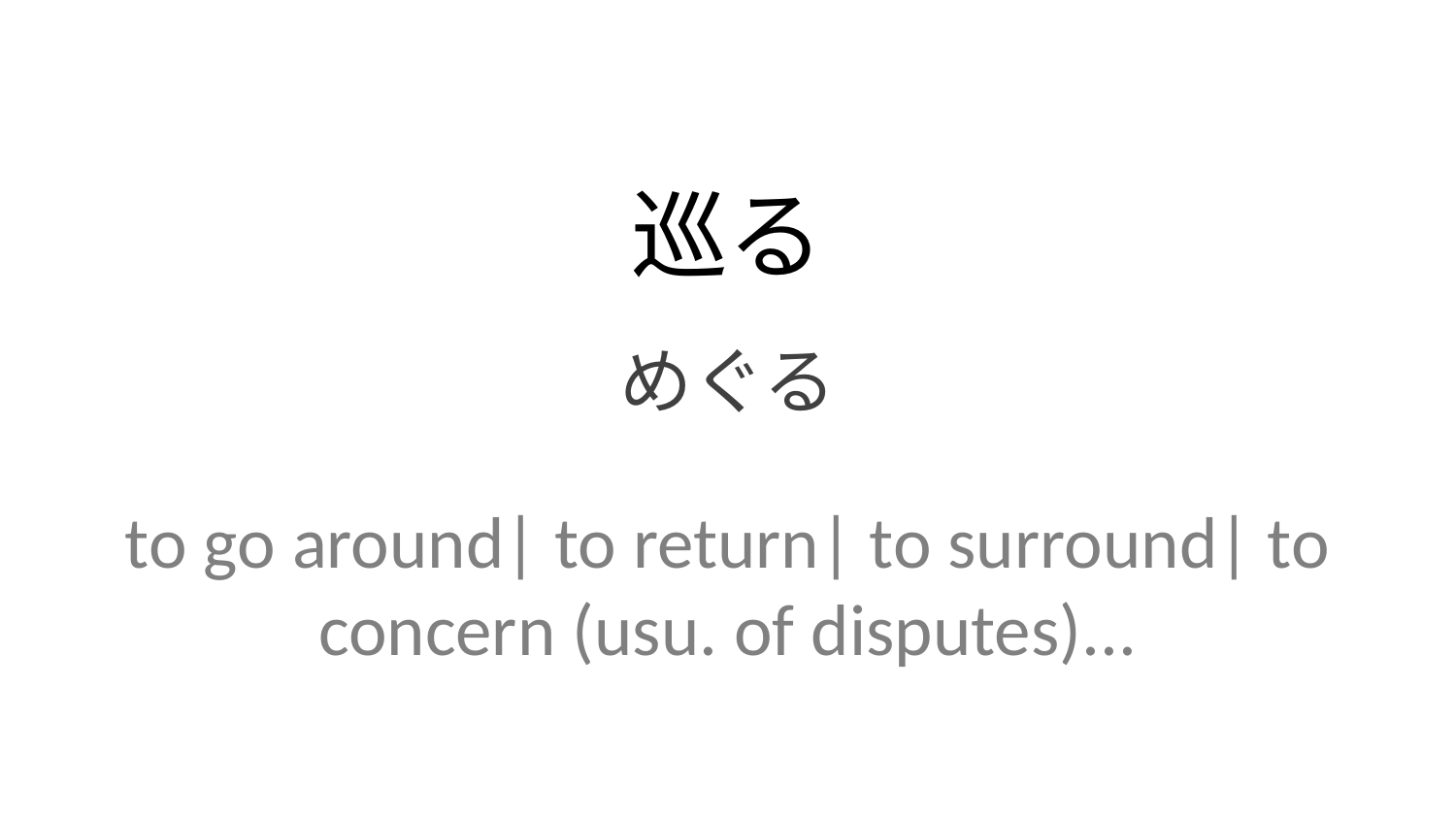

巡る

めぐる
to go around| to return| to surround| to concern (usu. of disputes)...